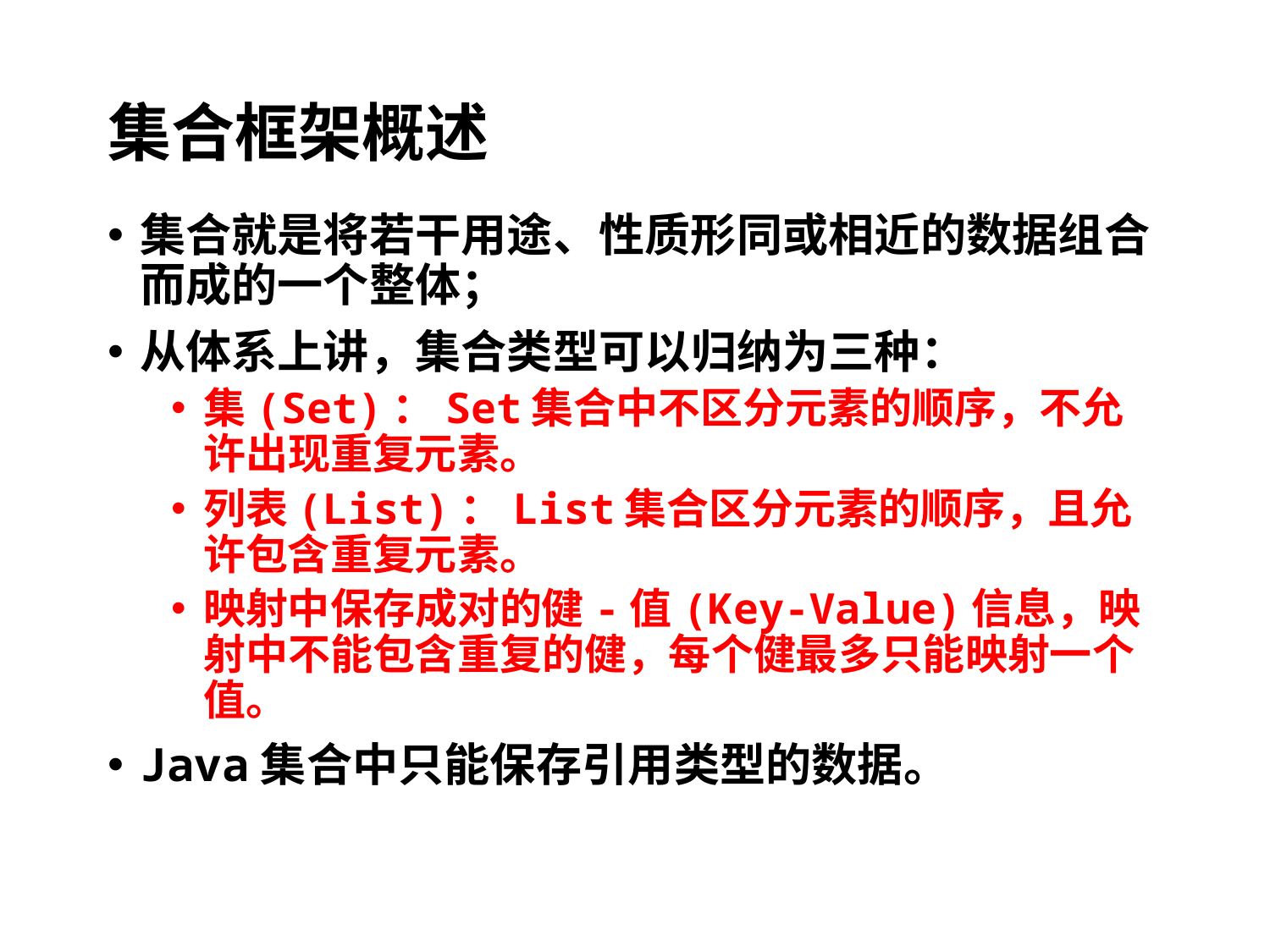

# 集合框架概述
集合就是将若干用途、性质形同或相近的数据组合而成的一个整体；
从体系上讲，集合类型可以归纳为三种：
集(Set)：Set集合中不区分元素的顺序，不允许出现重复元素。
列表(List)：List集合区分元素的顺序，且允许包含重复元素。
映射中保存成对的健-值(Key-Value)信息，映射中不能包含重复的健，每个健最多只能映射一个值。
Java集合中只能保存引用类型的数据。